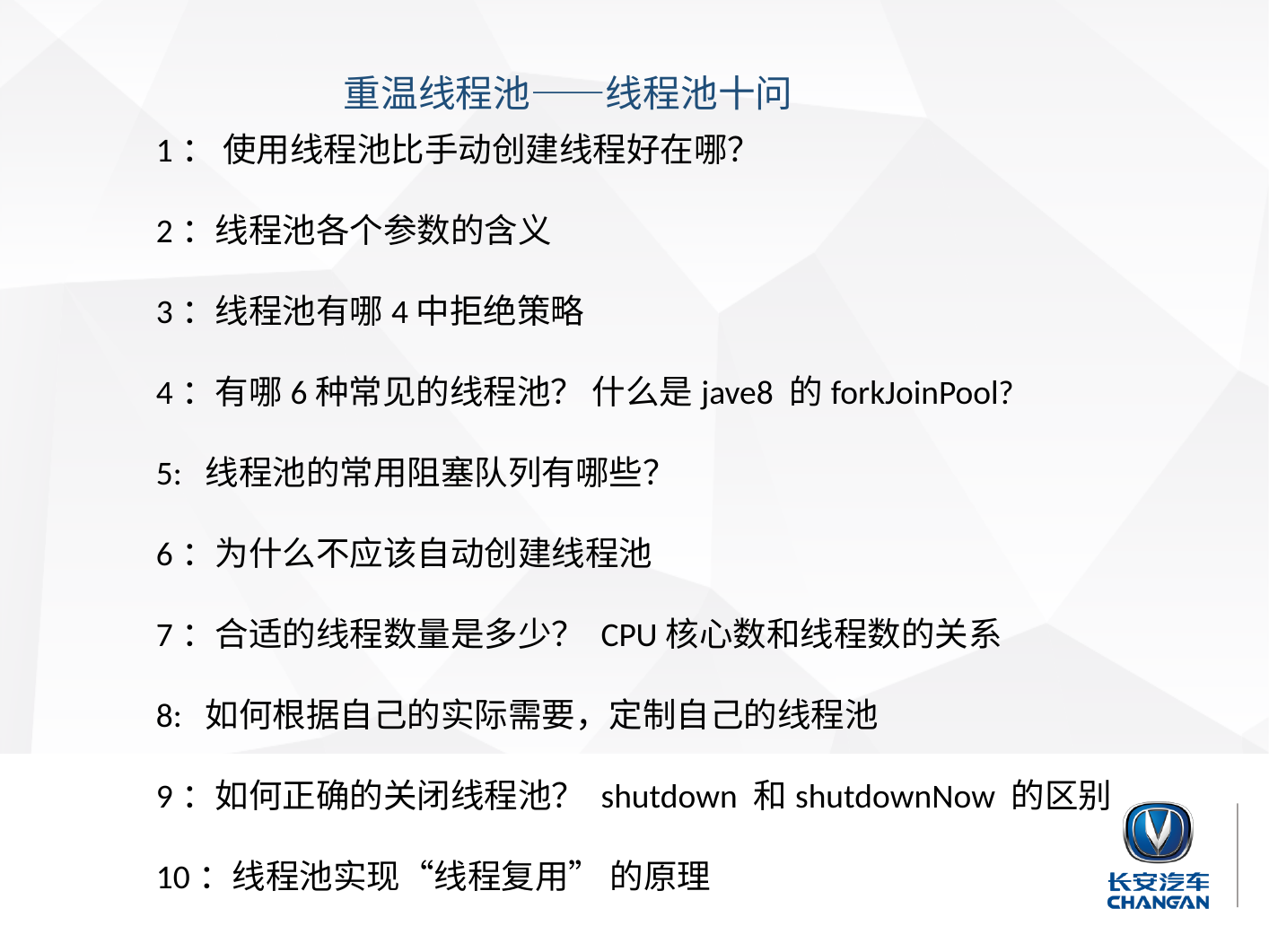

重温线程池——线程池十问
1： 使用线程池比手动创建线程好在哪？

2：线程池各个参数的含义

3：线程池有哪4中拒绝策略

4：有哪6种常见的线程池？ 什么是jave8 的forkJoinPool?

5:  线程池的常用阻塞队列有哪些？

6：为什么不应该自动创建线程池

7：合适的线程数量是多少？ CPU核心数和线程数的关系

8:  如何根据自己的实际需要，定制自己的线程池

9：如何正确的关闭线程池？ shutdown 和shutdownNow 的区别

10：线程池实现“线程复用” 的原理